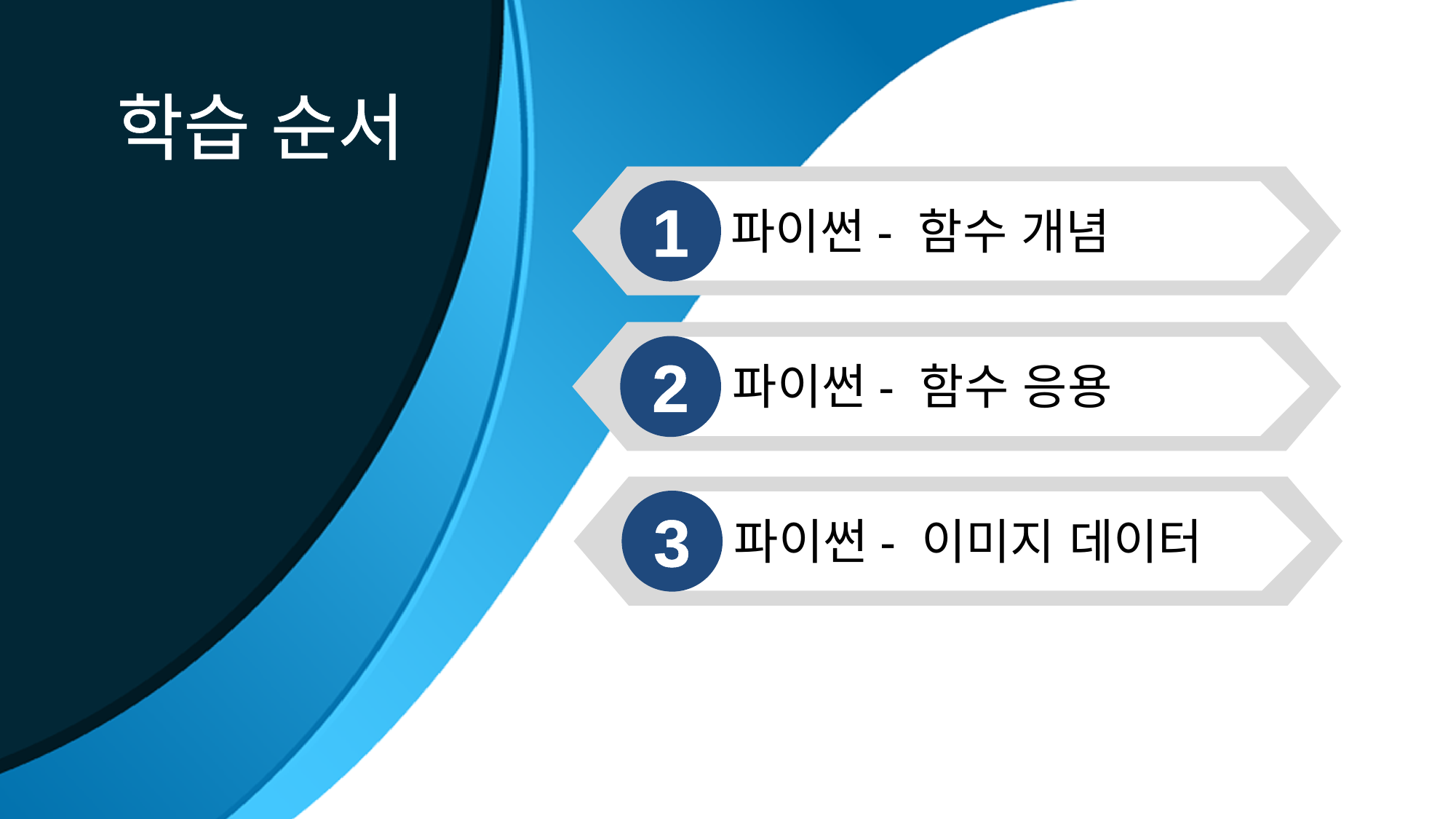

학습 순서

1
파이썬- 함수 개념

2
파이썬- 함수 응용

3
파이썬- 이미지 데이터